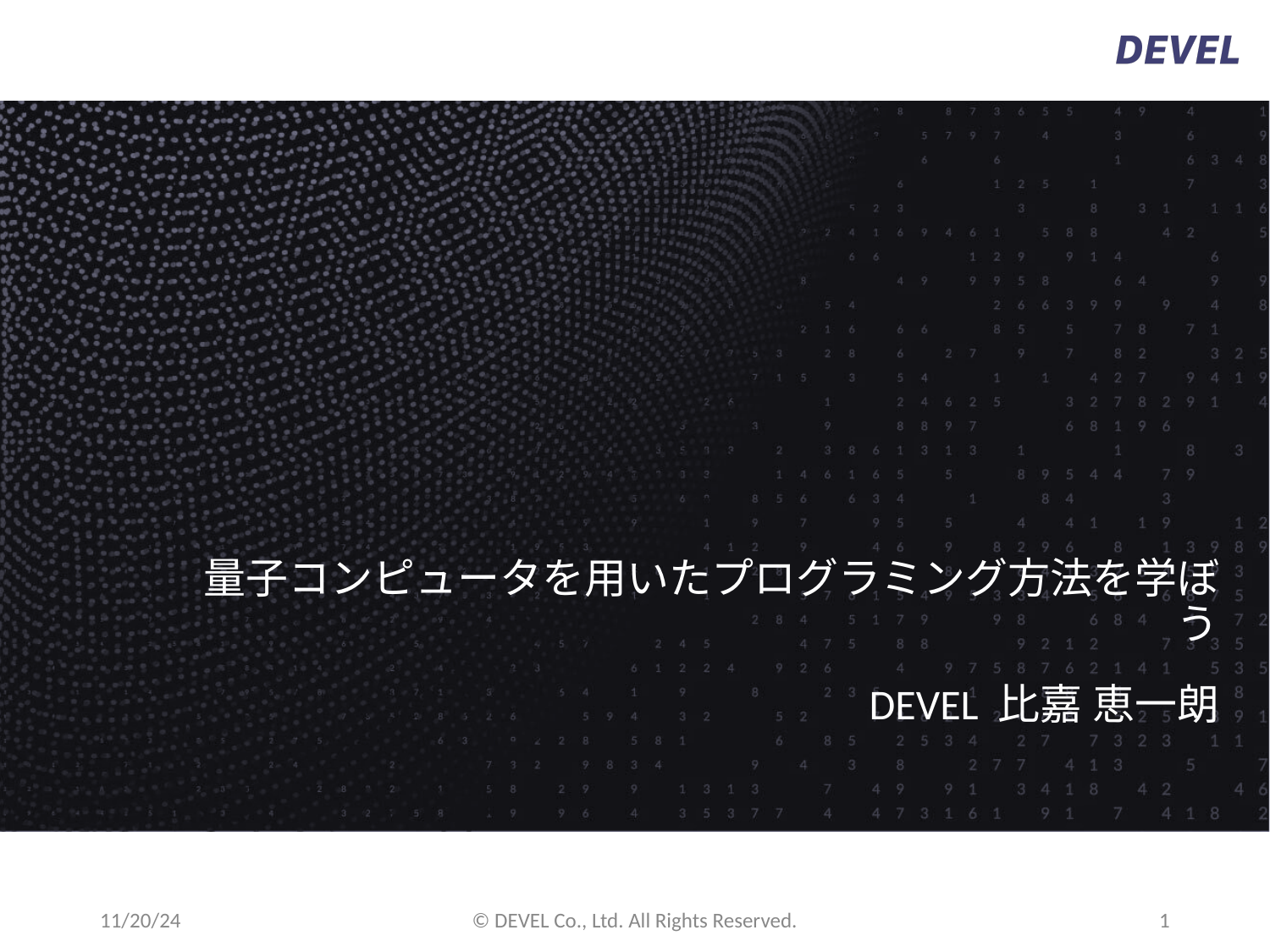

# 量子コンピュータを用いたプログラミング方法を学ぼう
DEVEL 比嘉 恵一朗
11/20/24
© DEVEL Co., Ltd. All Rights Reserved.
1